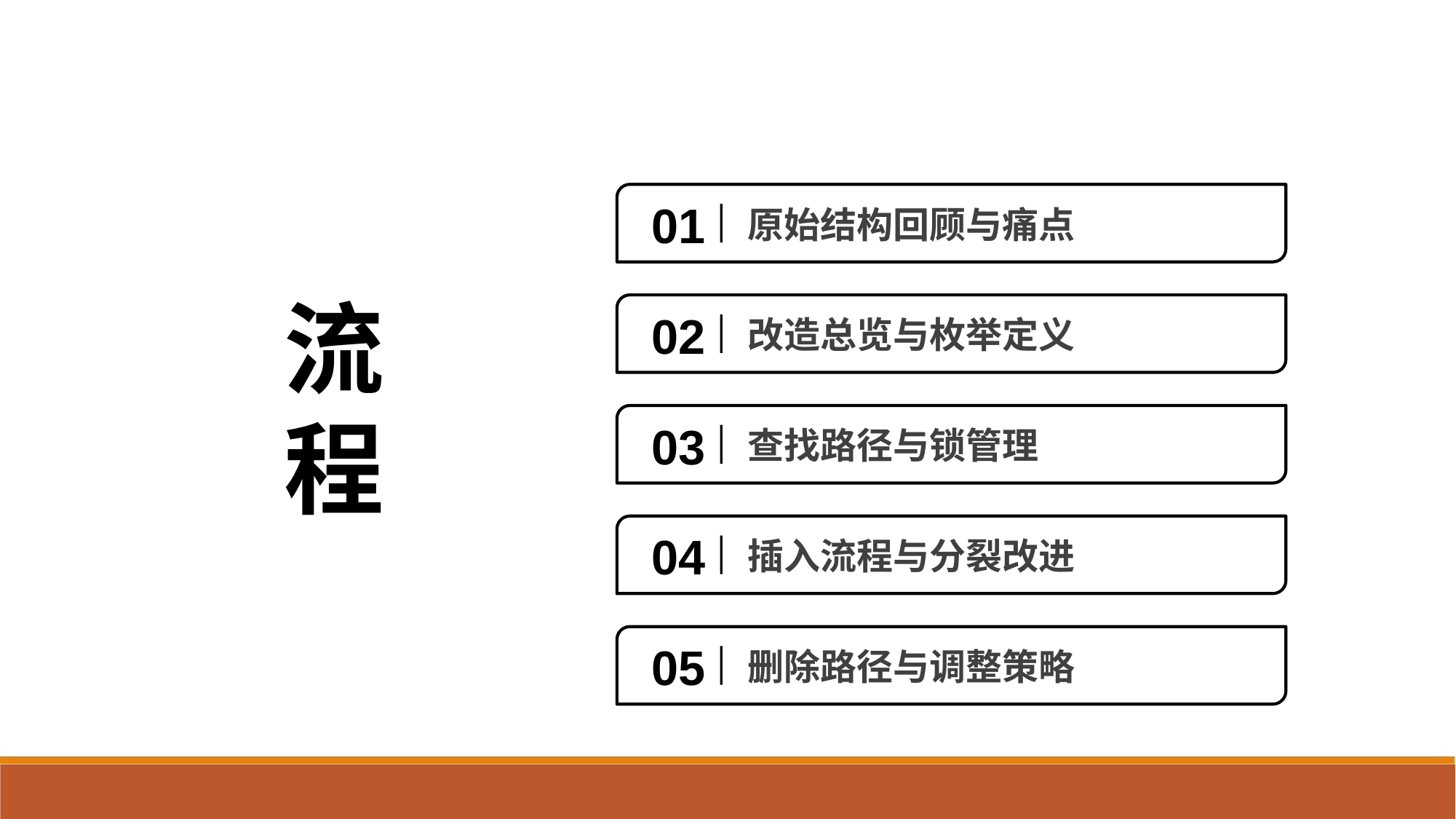

01
原始结构回顾与痛点

流程

02
改造总览与枚举定义

03
查找路径与锁管理

04
插入流程与分裂改进

05
删除路径与调整策略